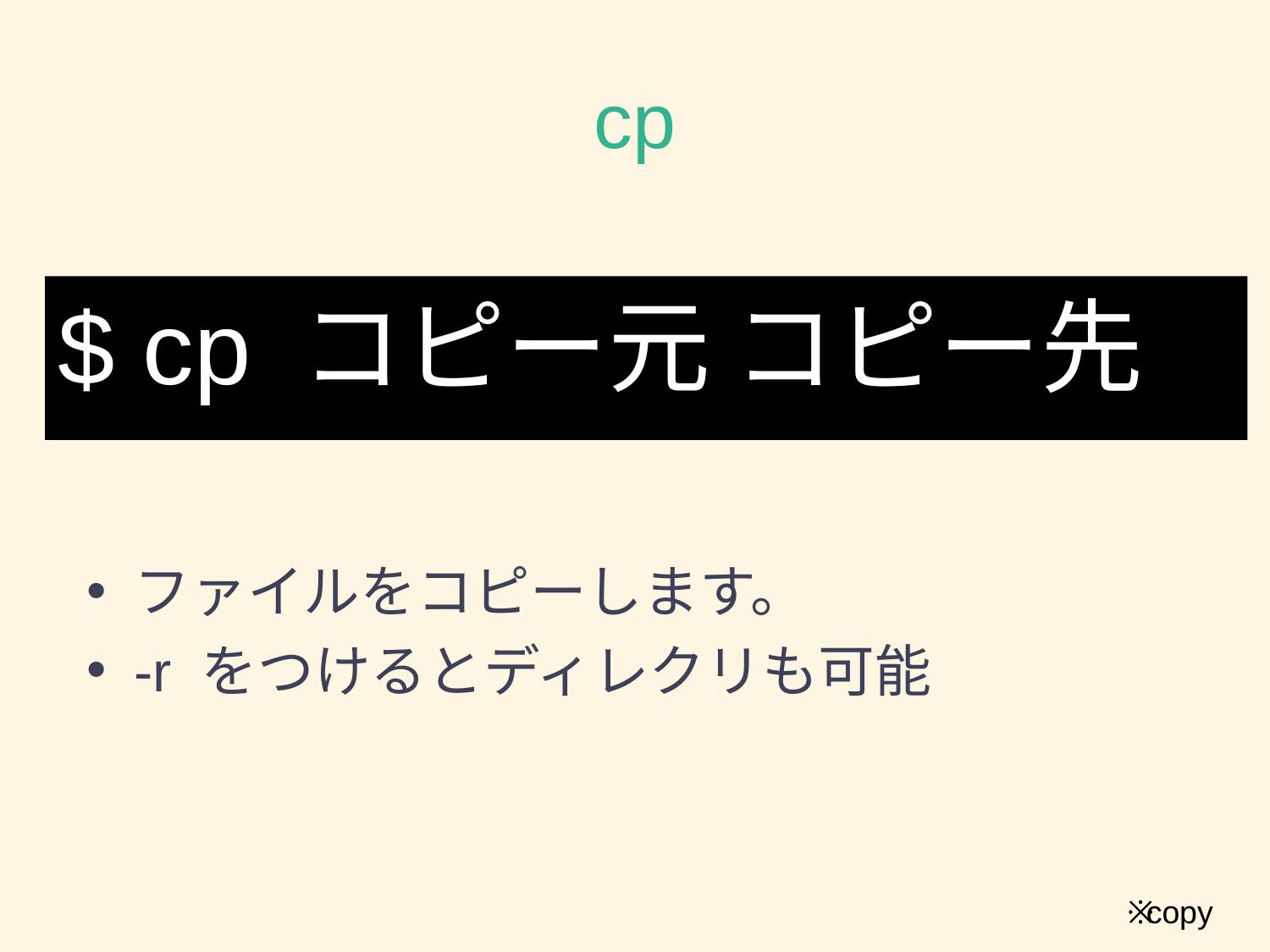

# cp
$ cp コピー元 コピー先
ファイルをコピーします。
-r をつけるとディレクリも可能
※copy